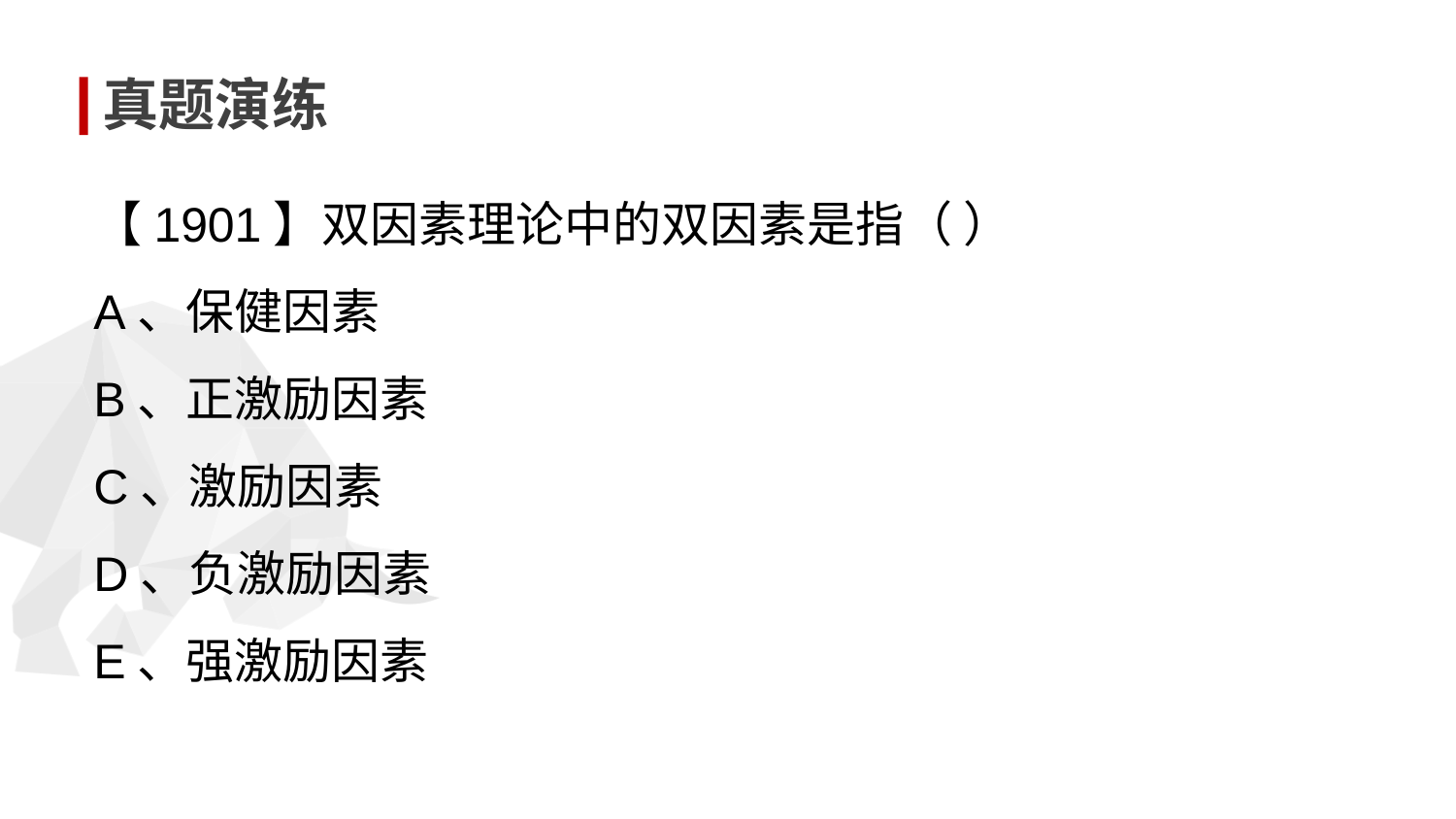

真题演练
【1901】双因素理论中的双因素是指（ ）
A、保健因素
B、正激励因素
C、激励因素
D、负激励因素
E、强激励因素